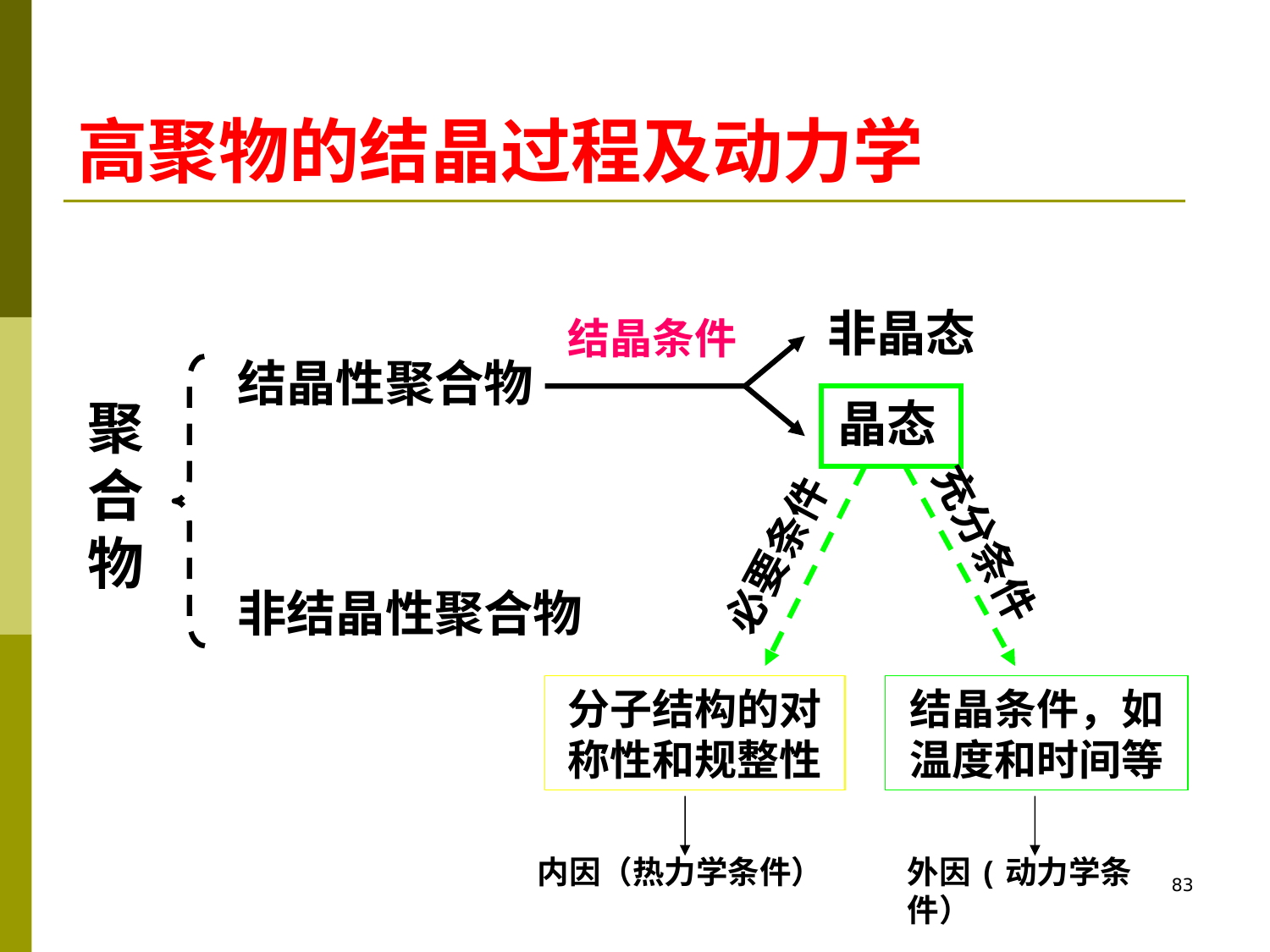

# 高聚物的结晶过程及动力学
非晶态
结晶条件

结晶性聚合物

聚合物
非结晶性聚合物

晶态

充分条件

必要条件
分子结构的对称性和规整性
结晶条件，如温度和时间等

内因（热力学条件）
外因(动力学条件）
83